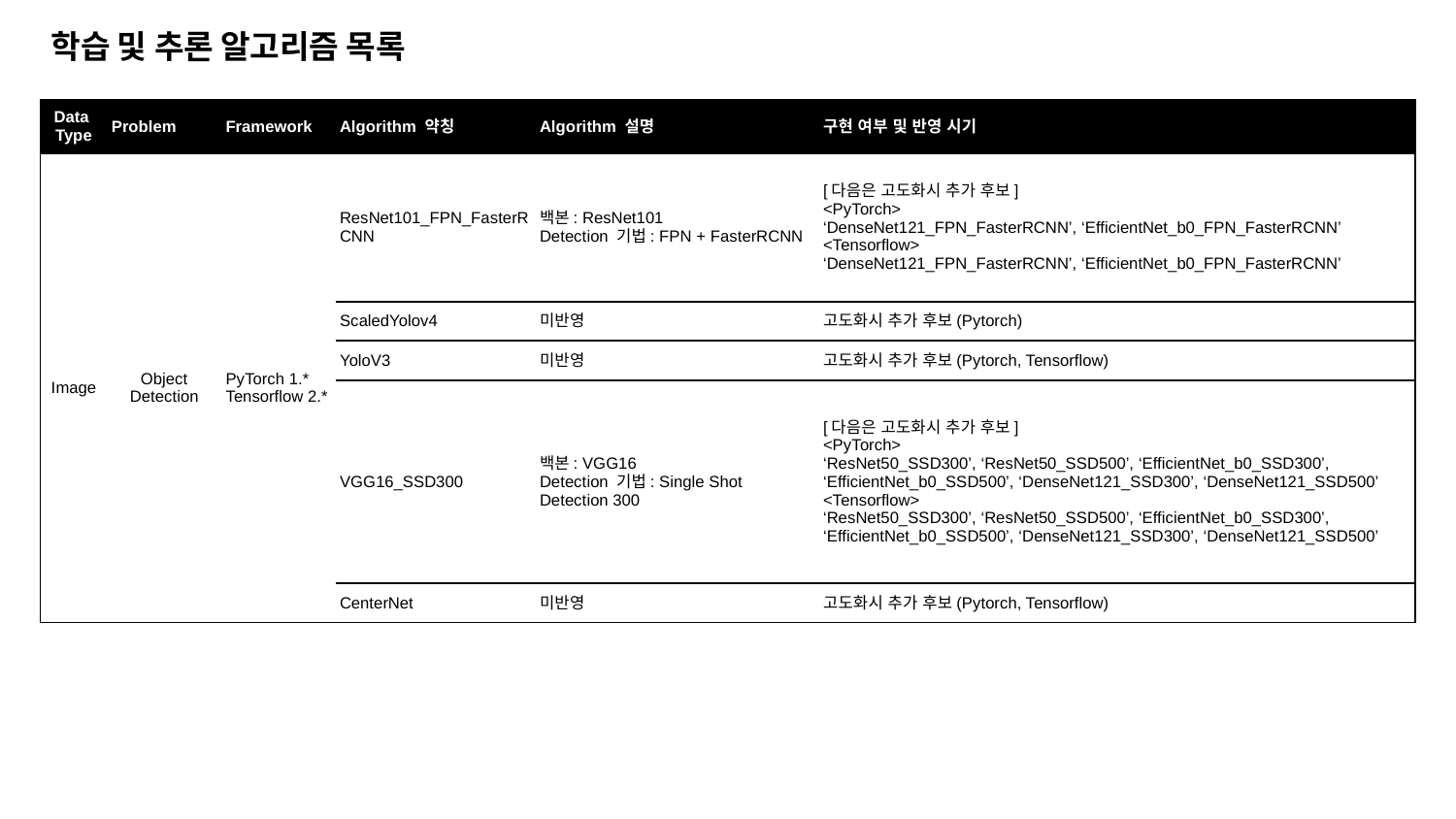

학습 및 추론 알고리즘 목록
| Data Type | Problem | Framework | Algorithm 약칭 | Algorithm 설명 | 구현 여부 및 반영 시기 |
| --- | --- | --- | --- | --- | --- |
| Image | Object Detection | PyTorch 1.\* Tensorflow 2.\* | ResNet101\_FPN\_FasterRCNN | 백본: ResNet101 Detection 기법: FPN + FasterRCNN | [다음은 고도화시 추가 후보] <PyTorch> ‘DenseNet121\_FPN\_FasterRCNN’, ‘EfficientNet\_b0\_FPN\_FasterRCNN’ <Tensorflow> ‘DenseNet121\_FPN\_FasterRCNN’, ‘EfficientNet\_b0\_FPN\_FasterRCNN’ |
|  |  |  | ScaledYolov4 | 미반영 | 고도화시 추가 후보(Pytorch) |
|  |  |  | YoloV3 | 미반영 | 고도화시 추가 후보(Pytorch, Tensorflow) |
|  |  |  | VGG16\_SSD300 | 백본: VGG16 Detection 기법: Single Shot Detection 300 | [다음은 고도화시 추가 후보] <PyTorch> ‘ResNet50\_SSD300’, ‘ResNet50\_SSD500’, ‘EfficientNet\_b0\_SSD300’, ‘EfficientNet\_b0\_SSD500’, ‘DenseNet121\_SSD300’, ‘DenseNet121\_SSD500’ <Tensorflow> ‘ResNet50\_SSD300’, ‘ResNet50\_SSD500’, ‘EfficientNet\_b0\_SSD300’, ‘EfficientNet\_b0\_SSD500’, ‘DenseNet121\_SSD300’, ‘DenseNet121\_SSD500’ |
|  |  |  | CenterNet | 미반영 | 고도화시 추가 후보(Pytorch, Tensorflow) |